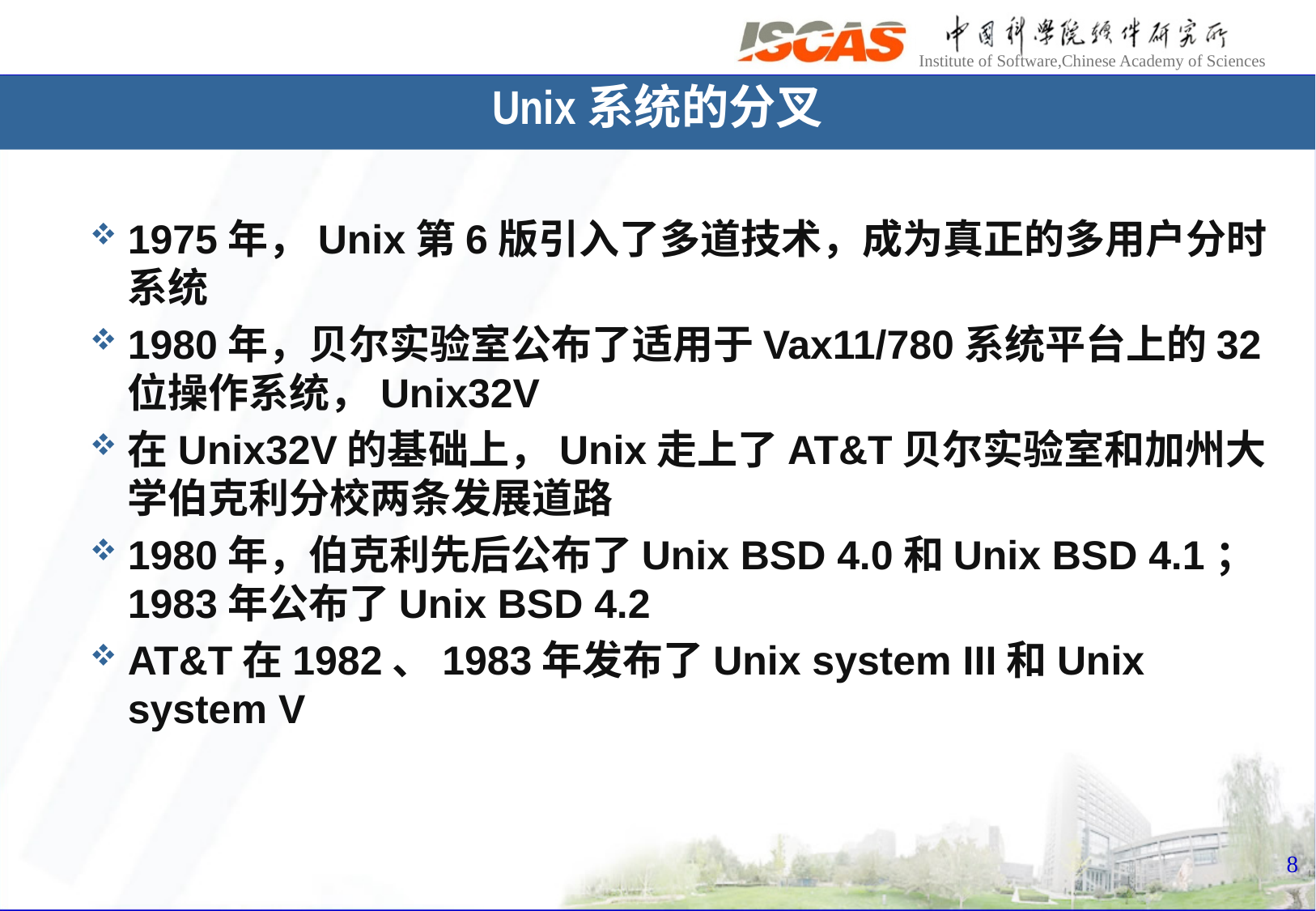

Unix系统的分叉
1975年，Unix第6版引入了多道技术，成为真正的多用户分时系统
1980年，贝尔实验室公布了适用于Vax11/780系统平台上的32位操作系统，Unix32V
在Unix32V的基础上，Unix走上了AT&T贝尔实验室和加州大学伯克利分校两条发展道路
1980年，伯克利先后公布了Unix BSD 4.0和Unix BSD 4.1；1983年公布了Unix BSD 4.2
AT&T在1982、1983年发布了Unix system III和Unix system V
8